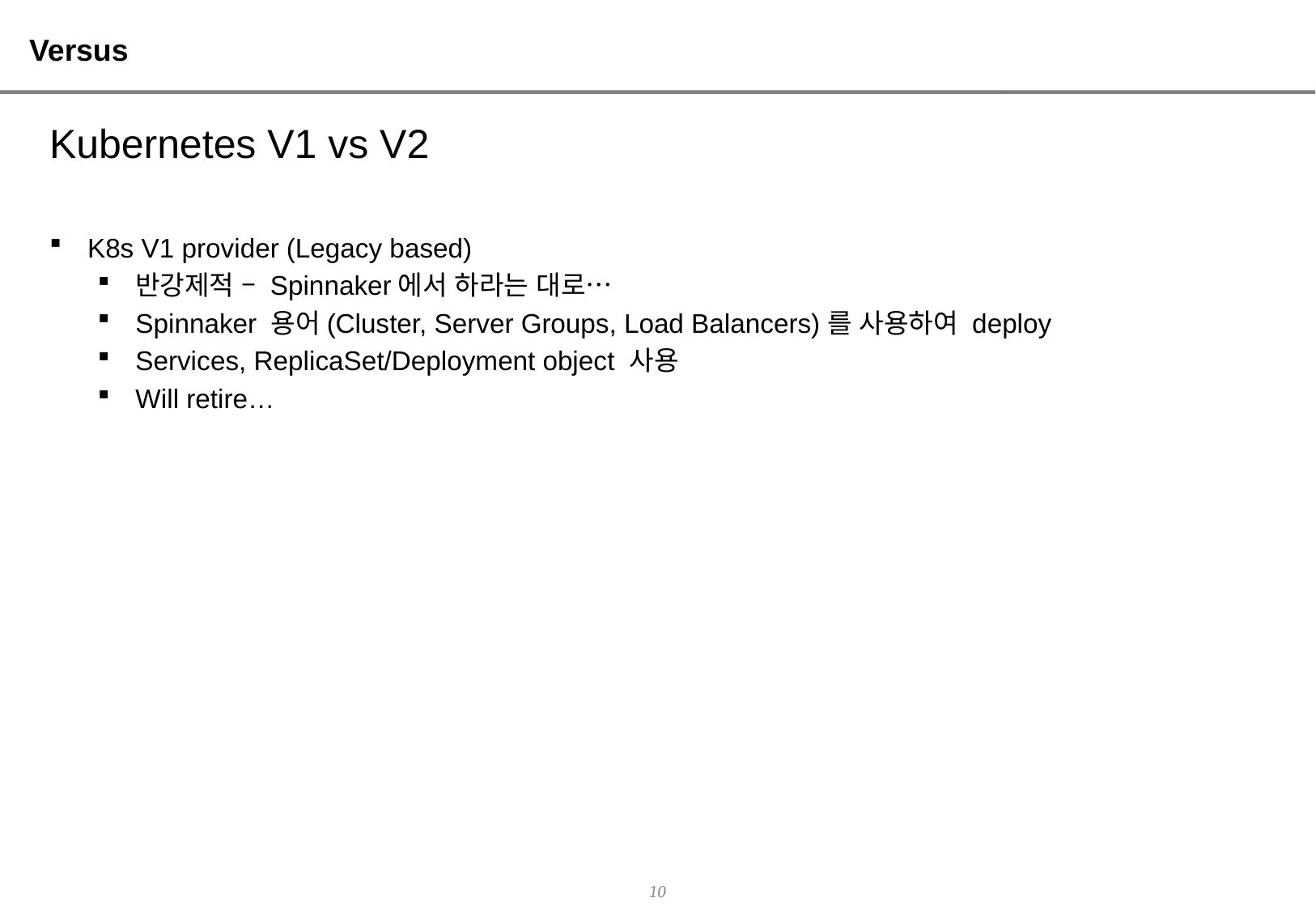

# Versus
Kubernetes V1 vs V2

K8s V1 provider (Legacy based)
반강제적 – Spinnaker에서 하라는 대로…
Spinnaker 용어(Cluster, Server Groups, Load Balancers)를 사용하여 deploy
Services, ReplicaSet/Deployment object 사용
Will retire…